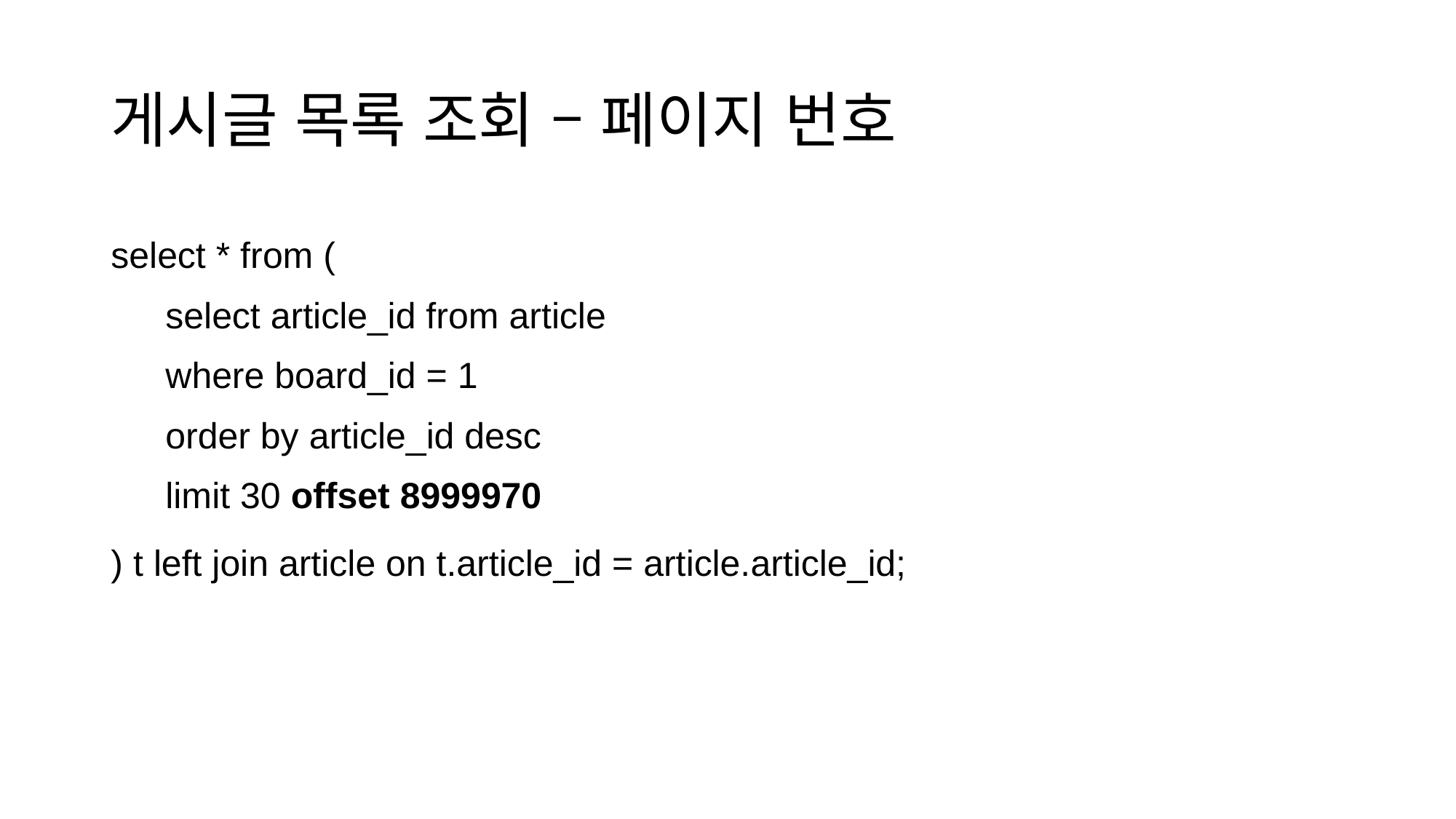

# 게시글 목록 조회 – 페이지 번호
select * from (
select article_id from article
where board_id = 1
order by article_id desc
limit 30 offset 8999970
) t left join article on t.article_id = article.article_id;